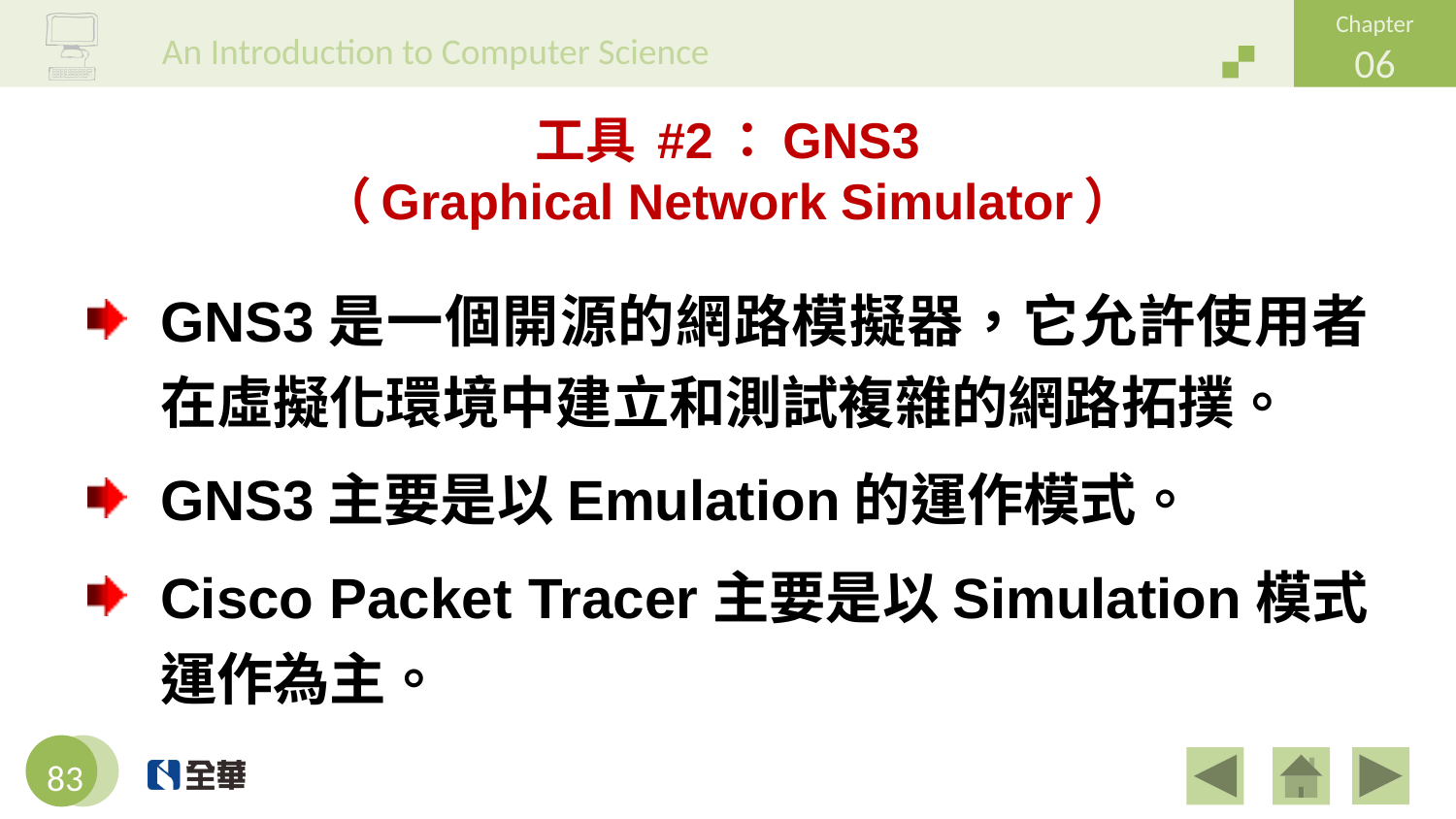

# 工具 #2：GNS3 （Graphical Network Simulator）
GNS3是一個開源的網路模擬器，它允許使用者在虛擬化環境中建立和測試複雜的網路拓撲。
GNS3主要是以Emulation的運作模式。
Cisco Packet Tracer主要是以Simulation模式運作為主。